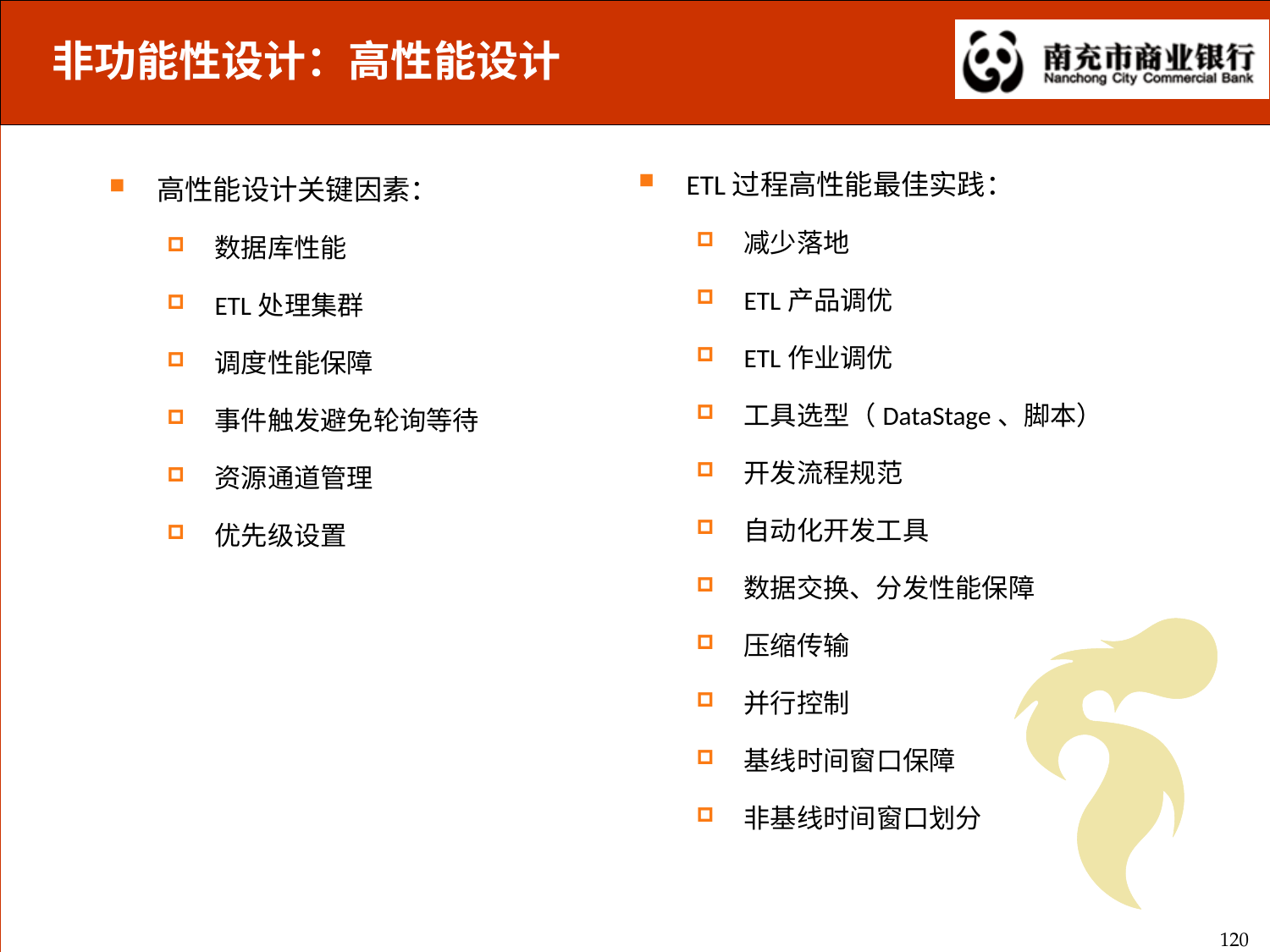

非功能性设计：高性能设计
ETL过程高性能最佳实践：
减少落地
ETL产品调优
ETL作业调优
工具选型（DataStage、脚本）
开发流程规范
自动化开发工具
数据交换、分发性能保障
压缩传输
并行控制
基线时间窗口保障
非基线时间窗口划分
高性能设计关键因素：
数据库性能
ETL处理集群
调度性能保障
事件触发避免轮询等待
资源通道管理
优先级设置
120
120